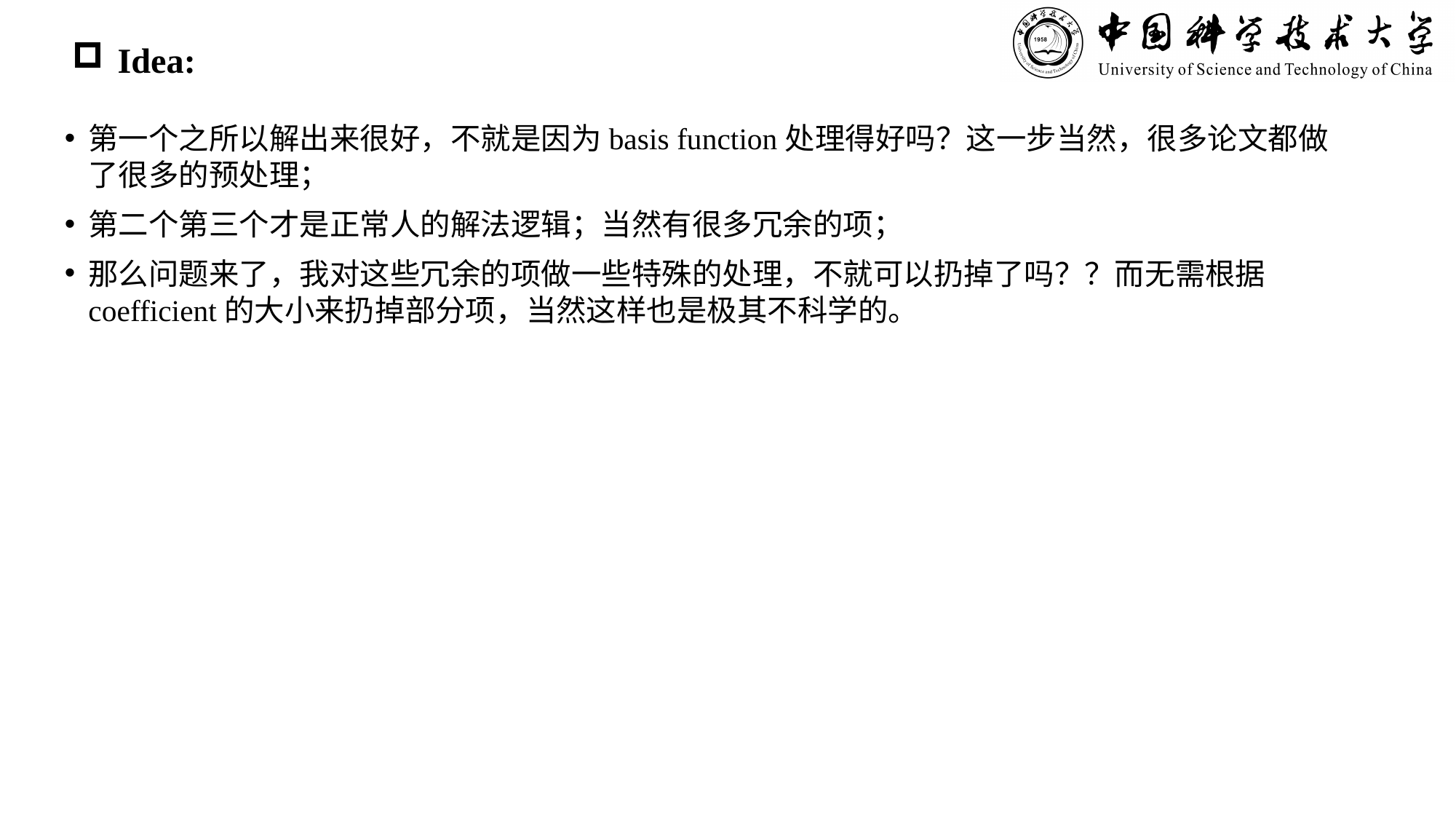

# Idea:
第一个之所以解出来很好，不就是因为basis function处理得好吗？这一步当然，很多论文都做了很多的预处理；
第二个第三个才是正常人的解法逻辑；当然有很多冗余的项；
那么问题来了，我对这些冗余的项做一些特殊的处理，不就可以扔掉了吗？？而无需根据coefficient的大小来扔掉部分项，当然这样也是极其不科学的。